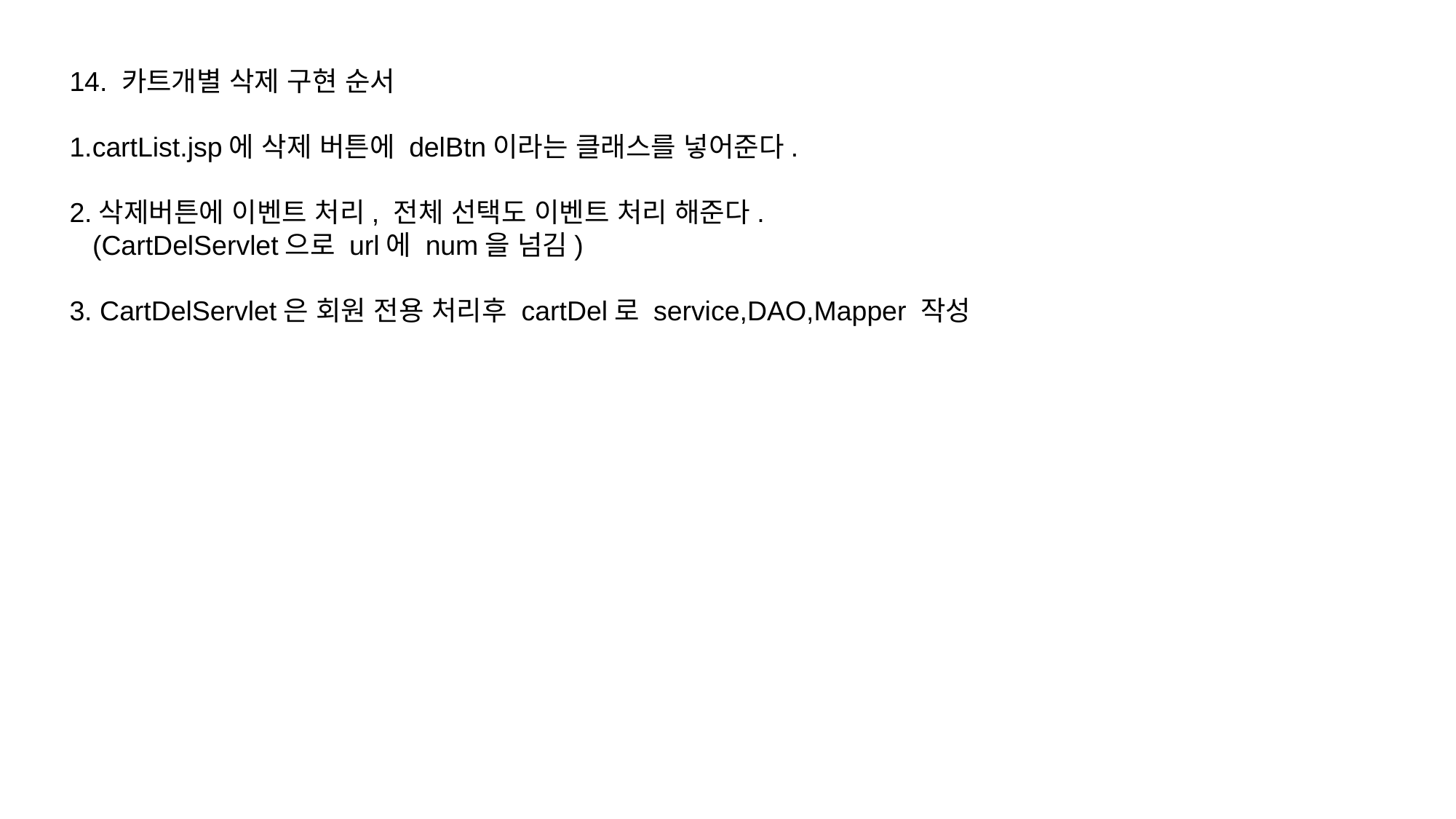

14. 카트개별 삭제 구현 순서

1.cartList.jsp에 삭제 버튼에 delBtn이라는 클래스를 넣어준다.

2.삭제버튼에 이벤트 처리, 전체 선택도 이벤트 처리 해준다.
   (CartDelServlet으로 url에 num을 넘김)

3. CartDelServlet은 회원 전용 처리후 cartDel로 service,DAO,Mapper 작성